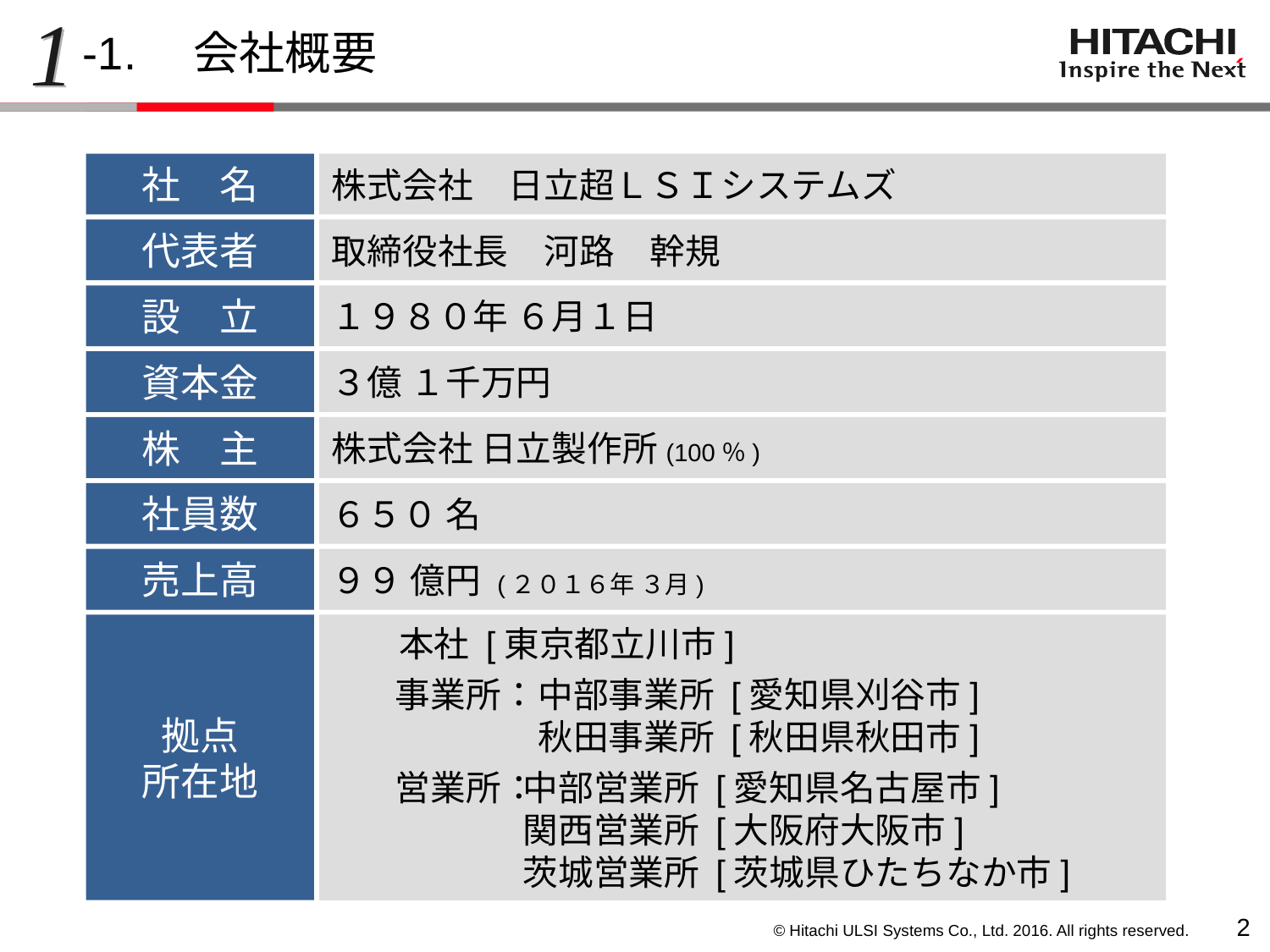

1
-1.　会社概要
社　名
株式会社　日立超ＬＳＩシステムズ
代表者
取締役社長　河路　幹規
設　立
１９８０年 ６月１日
資本金
３億 １千万円
株　主
株式会社 日立製作所(100％)
社員数
６５０ 名
売上高
９９ 億円 (２０１６年 ３月)
拠点
所在地

本社 [東京都立川市]
事業所：
中部事業所 [愛知県刈谷市]
秋田事業所 [秋田県秋田市]
営業所：
中部営業所 [愛知県名古屋市]
関西営業所 [大阪府大阪市]
茨城営業所 [茨城県ひたちなか市]

2